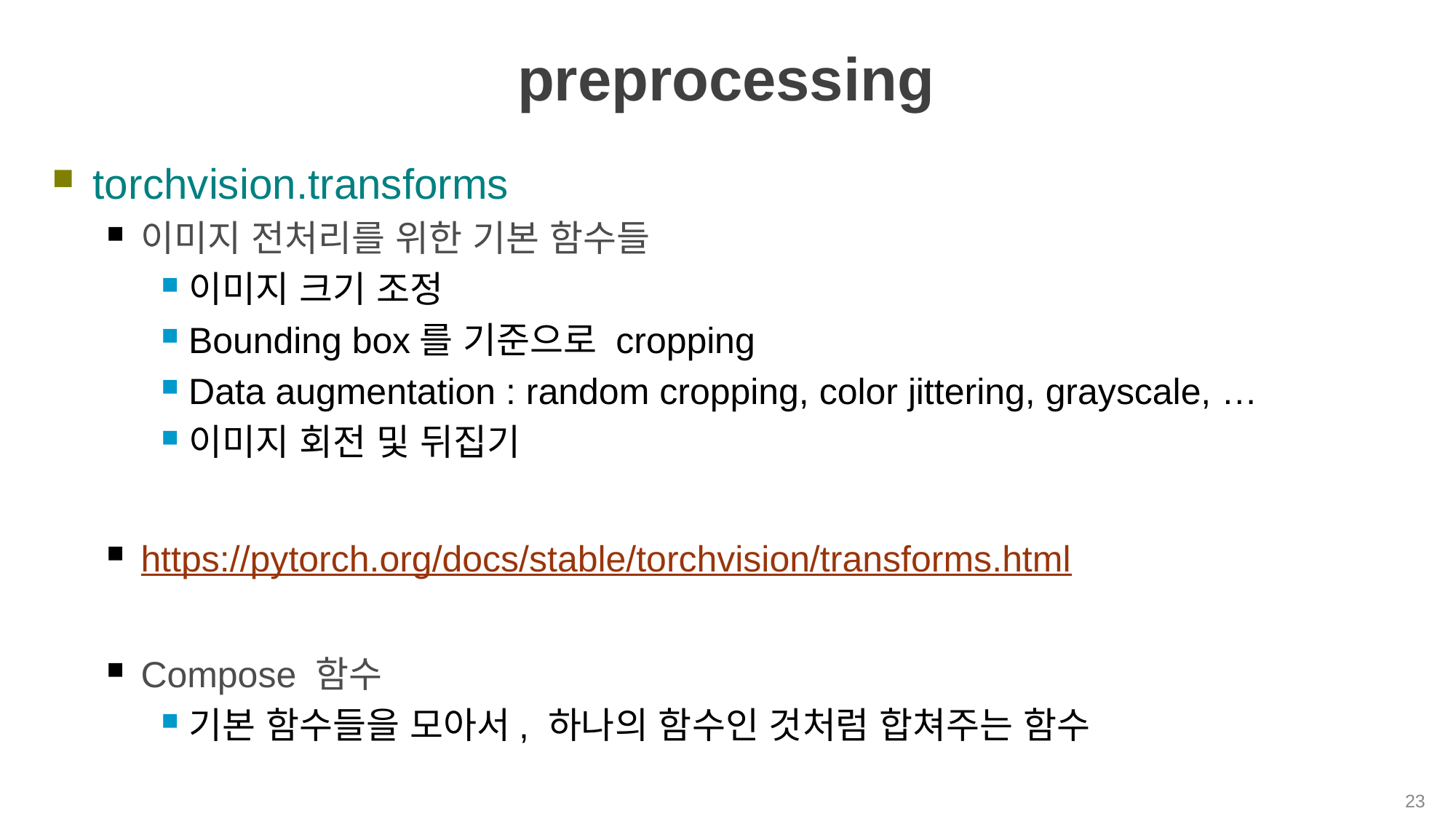

# preprocessing
torchvision.transforms
이미지 전처리를 위한 기본 함수들
이미지 크기 조정
Bounding box를 기준으로 cropping
Data augmentation : random cropping, color jittering, grayscale, …
이미지 회전 및 뒤집기

https://pytorch.org/docs/stable/torchvision/transforms.html

Compose 함수
기본 함수들을 모아서, 하나의 함수인 것처럼 합쳐주는 함수
23